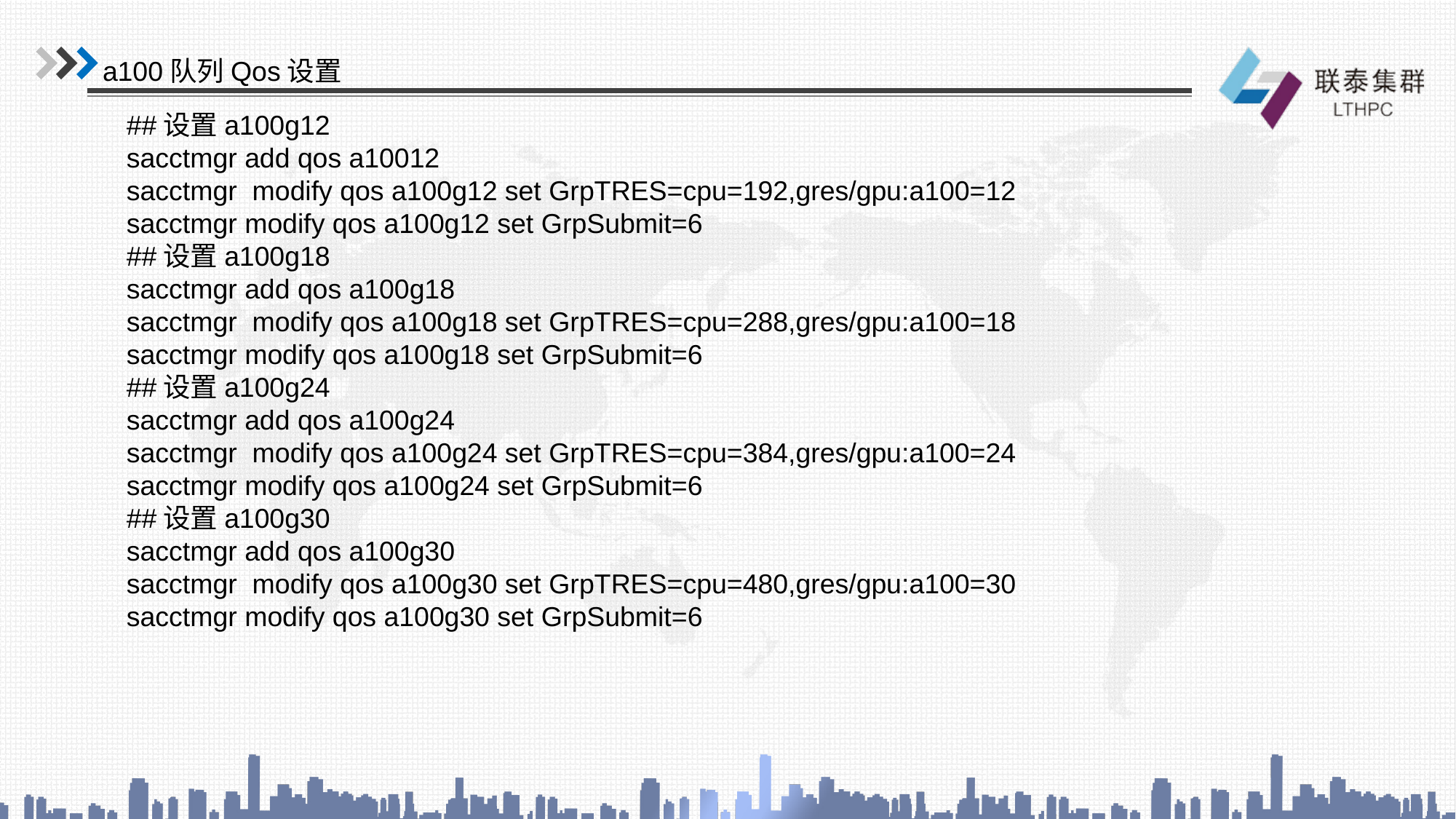

a100队列Qos设置
##设置a100g12
sacctmgr add qos a10012
sacctmgr  modify qos a100g12 set GrpTRES=cpu=192,gres/gpu:a100=12
sacctmgr modify qos a100g12 set GrpSubmit=6
##设置a100g18
sacctmgr add qos a100g18
sacctmgr  modify qos a100g18 set GrpTRES=cpu=288,gres/gpu:a100=18
sacctmgr modify qos a100g18 set GrpSubmit=6
##设置a100g24
sacctmgr add qos a100g24
sacctmgr  modify qos a100g24 set GrpTRES=cpu=384,gres/gpu:a100=24
sacctmgr modify qos a100g24 set GrpSubmit=6
##设置a100g30
sacctmgr add qos a100g30
sacctmgr  modify qos a100g30 set GrpTRES=cpu=480,gres/gpu:a100=30
sacctmgr modify qos a100g30 set GrpSubmit=6